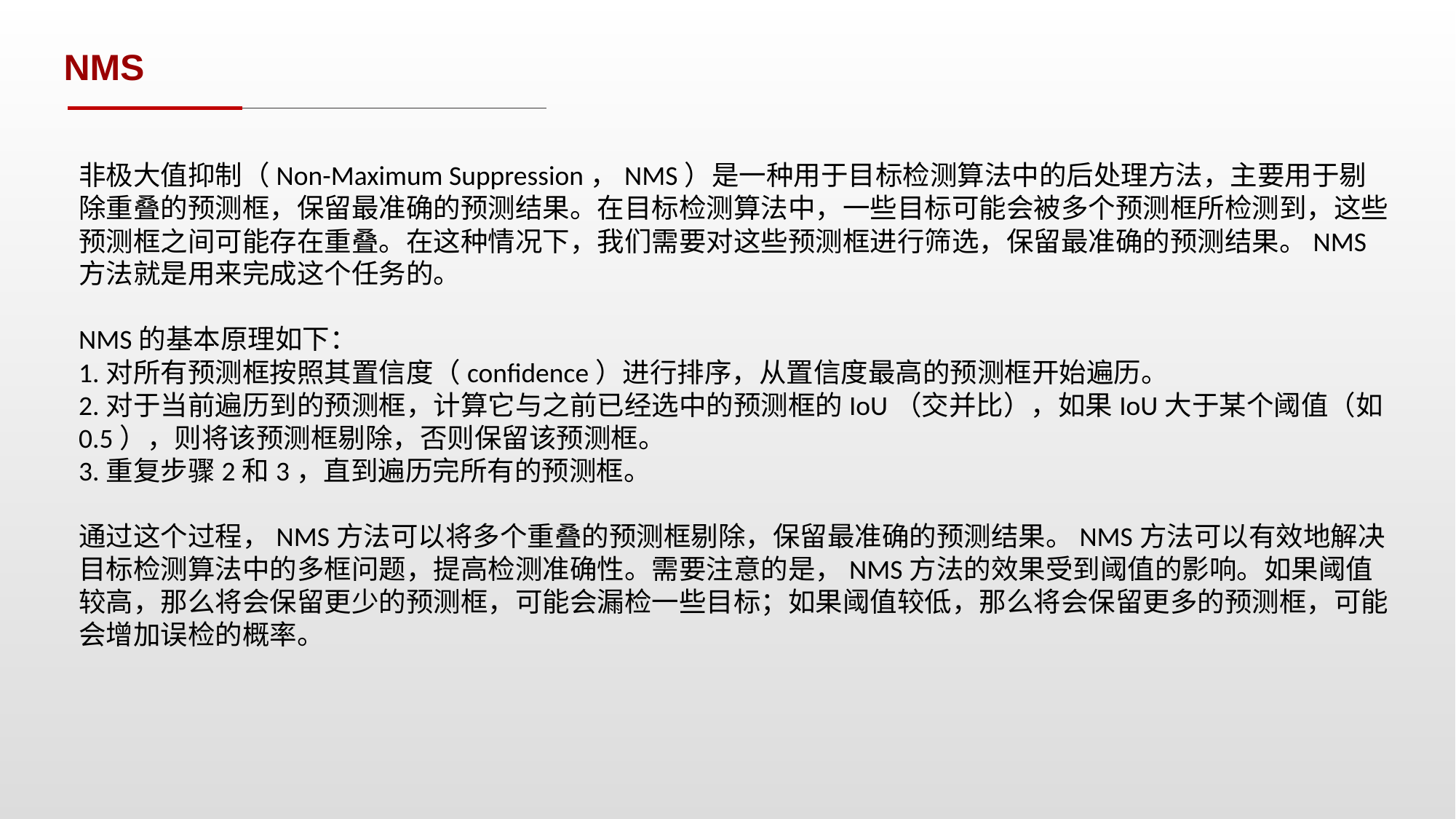

NMS
非极大值抑制（Non-Maximum Suppression，NMS）是一种用于目标检测算法中的后处理方法，主要用于剔除重叠的预测框，保留最准确的预测结果。在目标检测算法中，一些目标可能会被多个预测框所检测到，这些预测框之间可能存在重叠。在这种情况下，我们需要对这些预测框进行筛选，保留最准确的预测结果。NMS方法就是用来完成这个任务的。

NMS的基本原理如下：
1.对所有预测框按照其置信度（confidence）进行排序，从置信度最高的预测框开始遍历。
2.对于当前遍历到的预测框，计算它与之前已经选中的预测框的IoU（交并比），如果IoU大于某个阈值（如0.5），则将该预测框剔除，否则保留该预测框。
3.重复步骤2和3，直到遍历完所有的预测框。

通过这个过程，NMS方法可以将多个重叠的预测框剔除，保留最准确的预测结果。NMS方法可以有效地解决目标检测算法中的多框问题，提高检测准确性。需要注意的是，NMS方法的效果受到阈值的影响。如果阈值较高，那么将会保留更少的预测框，可能会漏检一些目标；如果阈值较低，那么将会保留更多的预测框，可能会增加误检的概率。